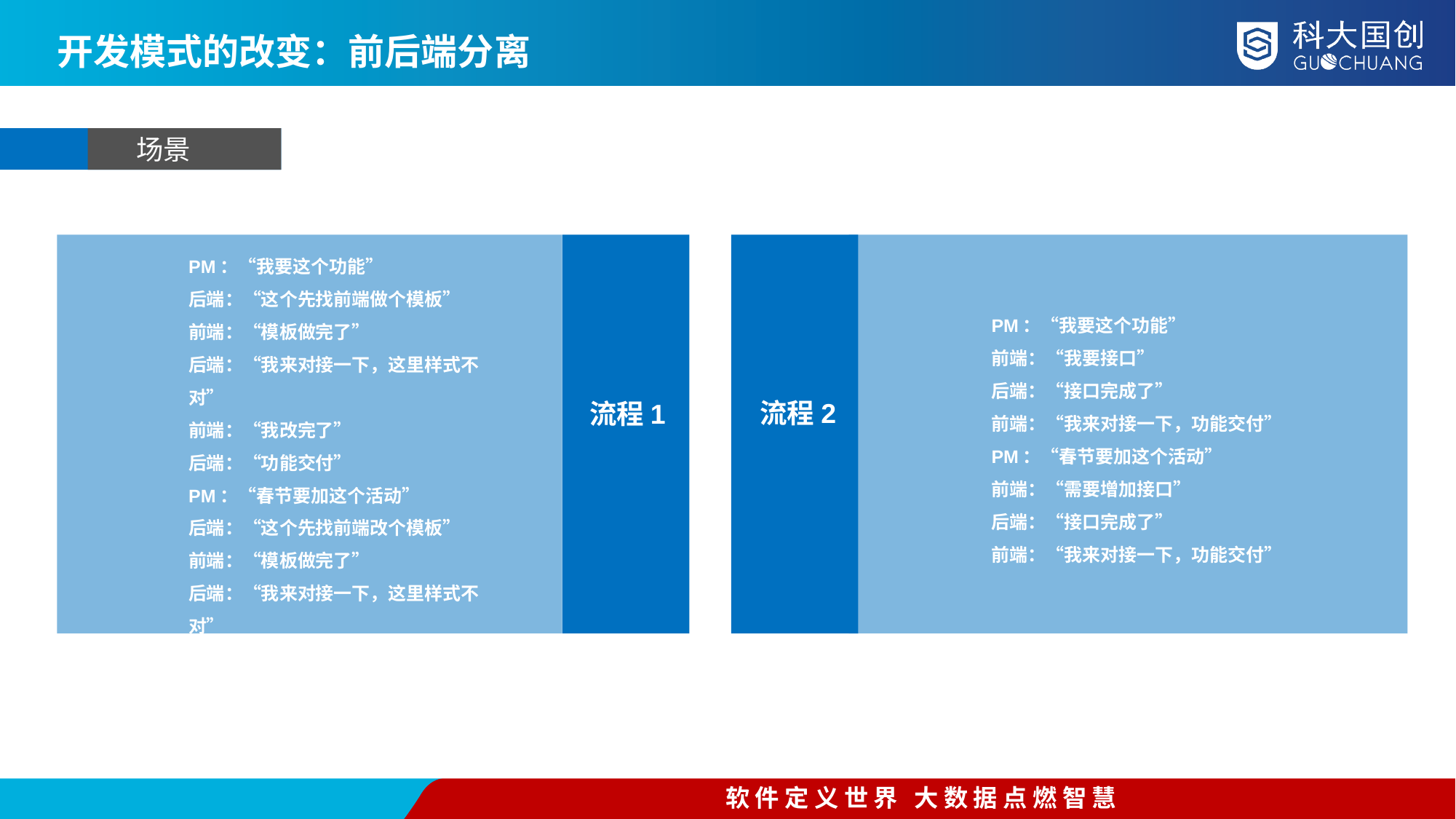

开发模式的改变：前后端分离
场景

流程2

流程1
PM：“我要这个功能”
后端：“这个先找前端做个模板”
前端：“模板做完了”
后端：“我来对接一下，这里样式不对”
前端：“我改完了”
后端：“功能交付”
PM：“春节要加这个活动”
后端：“这个先找前端改个模板”
前端：“模板做完了”
后端：“我来对接一下，这里样式不对”
前端：“我改完了”
后端：“功能交付”
PM：“我要这个功能”
前端：“我要接口”
后端：“接口完成了”
前端：“我来对接一下，功能交付”
PM：“春节要加这个活动”
前端：“需要增加接口”
后端：“接口完成了”
前端：“我来对接一下，功能交付”